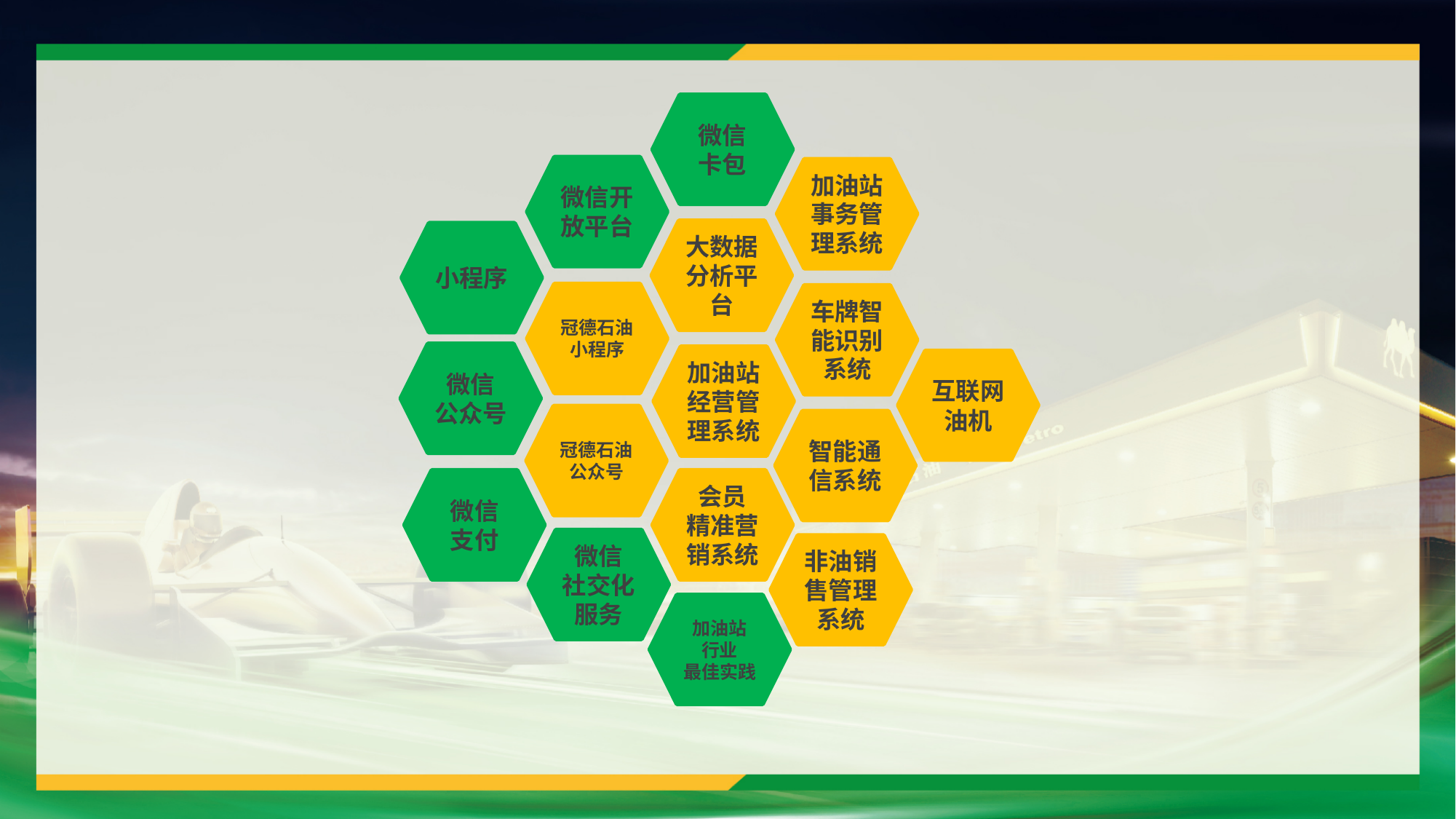

微信
卡包
微信开放平台
加油站事务管理系统
大数据分析平台
小程序
冠德石油
小程序
车牌智能识别系统
微信
公众号
加油站经营管理系统
互联网
油机
冠德石油
公众号
智能通信系统
微信
支付
会员
精准营销系统
微信
社交化服务
非油销售管理系统
加油站
行业
最佳实践